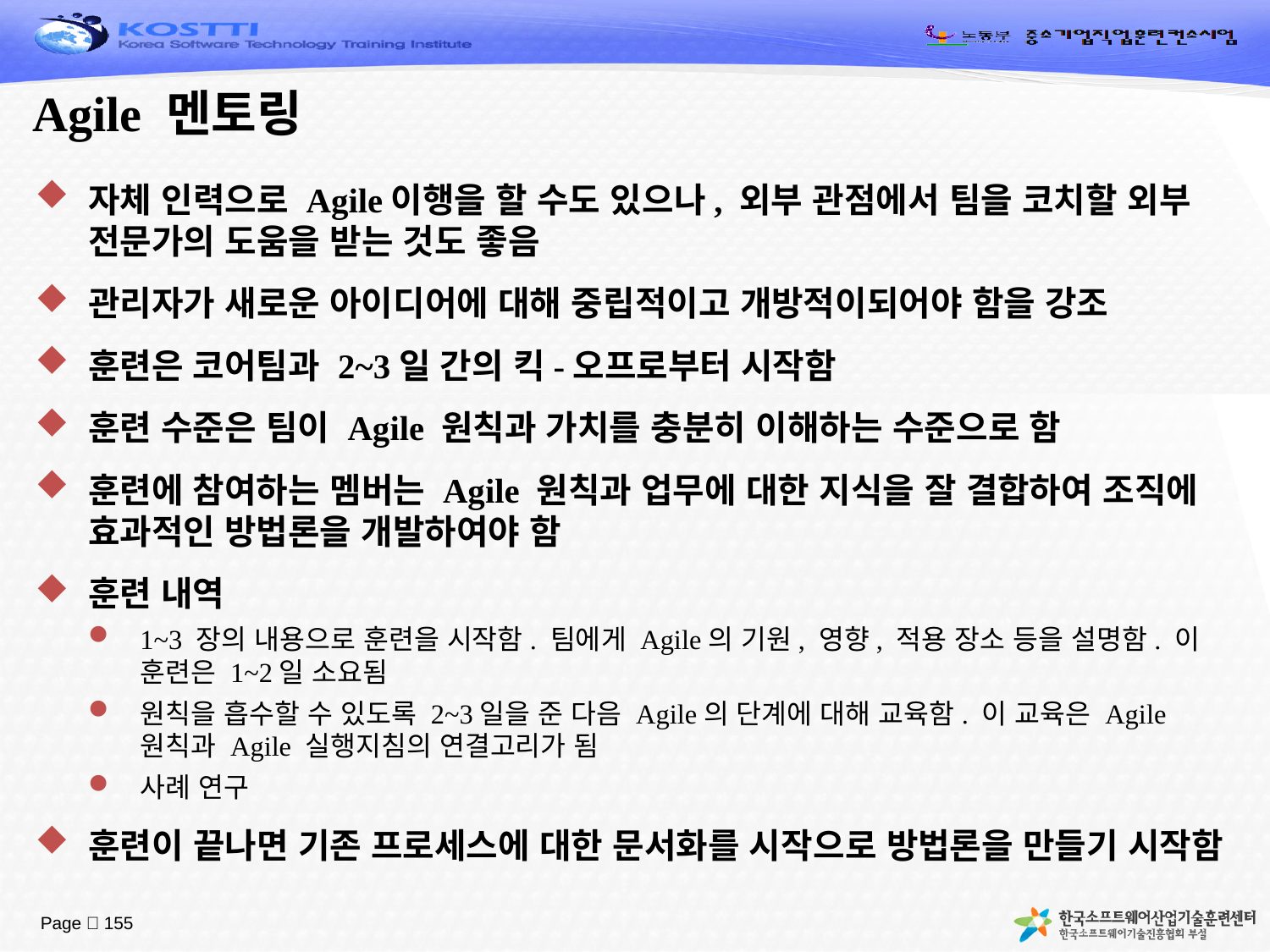

# Agile 멘토링
자체 인력으로 Agile이행을 할 수도 있으나, 외부 관점에서 팀을 코치할 외부 전문가의 도움을 받는 것도 좋음
관리자가 새로운 아이디어에 대해 중립적이고 개방적이되어야 함을 강조
훈련은 코어팀과 2~3일 간의 킥-오프로부터 시작함
훈련 수준은 팀이 Agile 원칙과 가치를 충분히 이해하는 수준으로 함
훈련에 참여하는 멤버는 Agile 원칙과 업무에 대한 지식을 잘 결합하여 조직에 효과적인 방법론을 개발하여야 함
훈련 내역
1~3 장의 내용으로 훈련을 시작함. 팀에게 Agile의 기원, 영향, 적용 장소 등을 설명함. 이 훈련은 1~2일 소요됨
원칙을 흡수할 수 있도록 2~3일을 준 다음 Agile의 단계에 대해 교육함. 이 교육은 Agile 원칙과 Agile 실행지침의 연결고리가 됨
사례 연구
훈련이 끝나면 기존 프로세스에 대한 문서화를 시작으로 방법론을 만들기 시작함